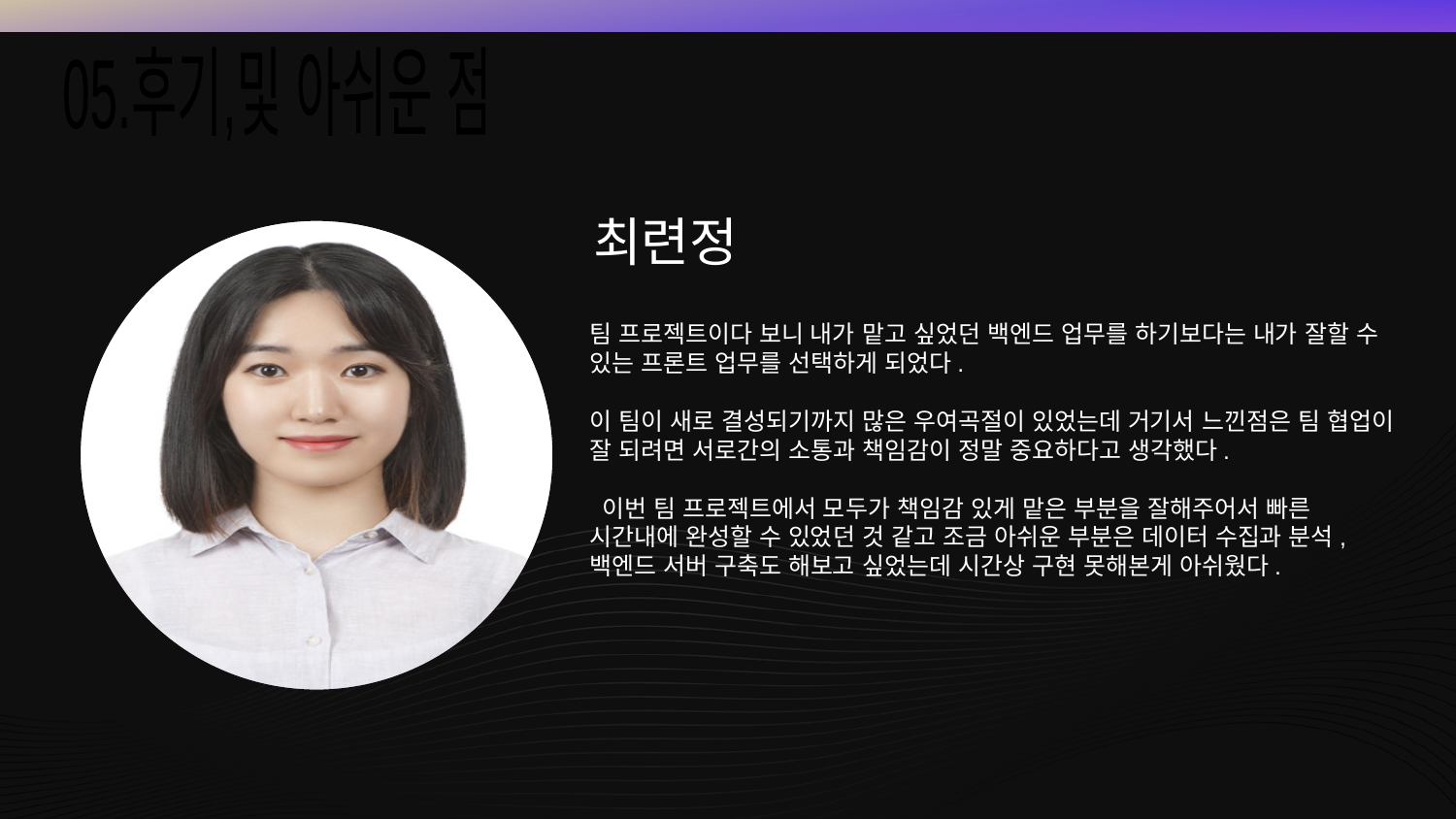

05.후기,및 아쉬운 점
최련정

팀 프로젝트이다 보니 내가 맡고 싶었던 백엔드 업무를 하기보다는 내가 잘할 수 있는 프론트 업무를 선택하게 되었다.

이 팀이 새로 결성되기까지 많은 우여곡절이 있었는데 거기서 느낀점은 팀 협업이 잘 되려면 서로간의 소통과 책임감이 정말 중요하다고 생각했다.

 이번 팀 프로젝트에서 모두가 책임감 있게 맡은 부분을 잘해주어서 빠른 시간내에 완성할 수 있었던 것 같고 조금 아쉬운 부분은 데이터 수집과 분석, 백엔드 서버 구축도 해보고 싶었는데 시간상 구현 못해본게 아쉬웠다.